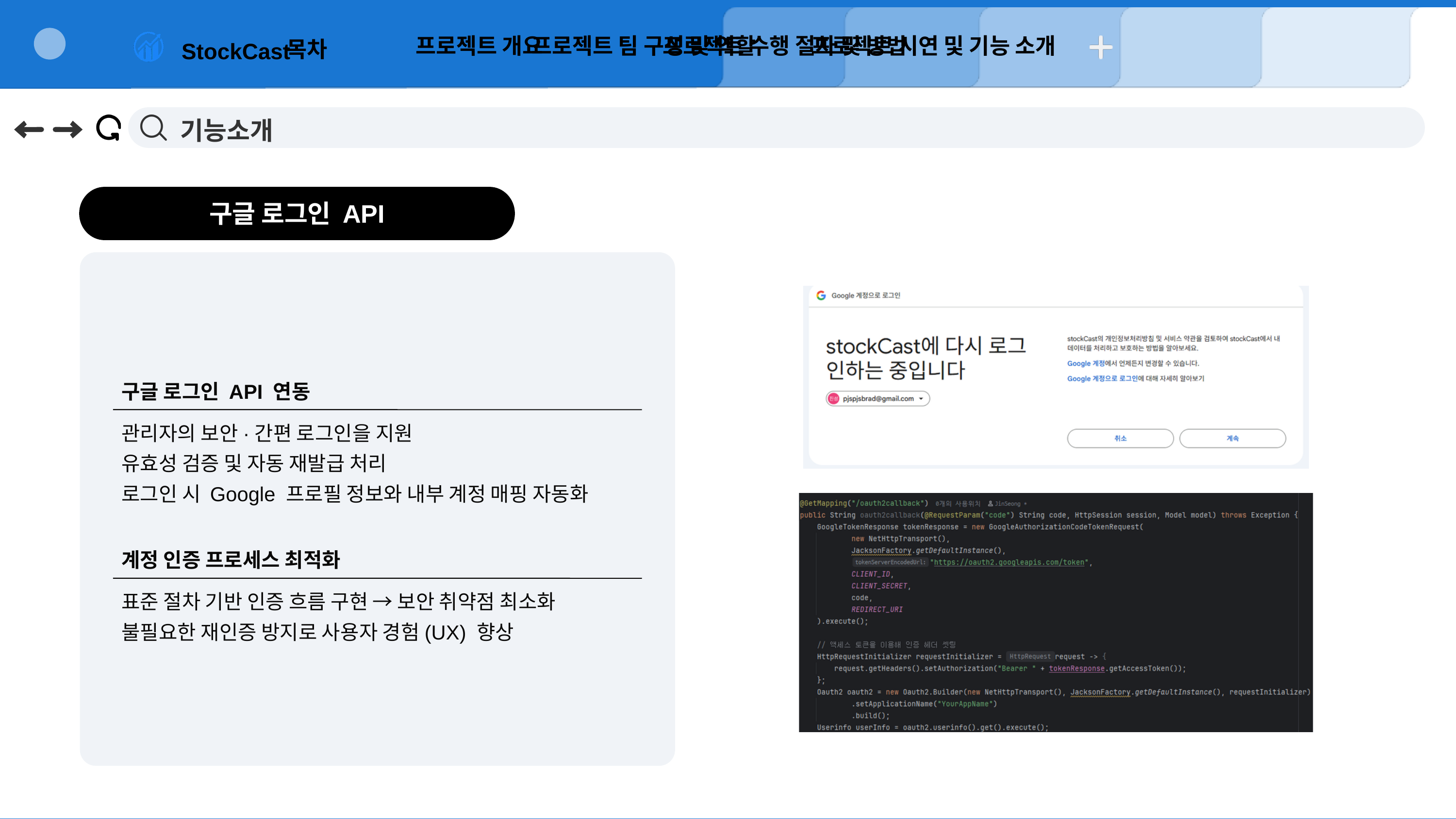

프로젝트 개요
프로젝트 팀 구성 및 역할
프로젝트 수행 절차 및 방법
프로젝트 시연 및 기능 소개

목차
StockCast

기능소개

구글 로그인 API

구글 로그인 API 연동

관리자의 보안·간편 로그인을 지원
유효성 검증 및 자동 재발급 처리
로그인 시 Google 프로필 정보와 내부 계정 매핑 자동화
계정 인증 프로세스 최적화

표준 절차 기반 인증 흐름 구현 → 보안 취약점 최소화
불필요한 재인증 방지로 사용자 경험(UX) 향상